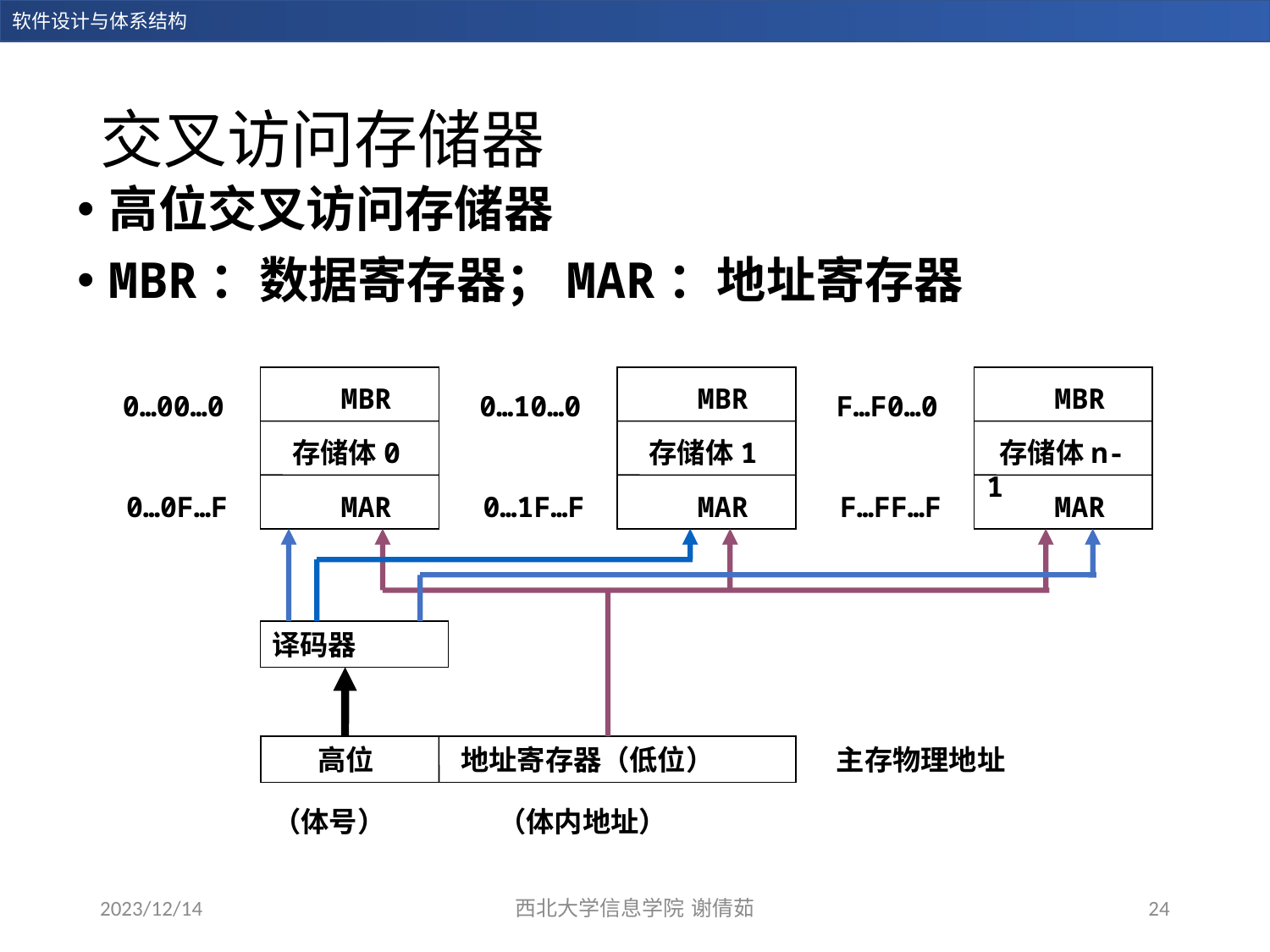

# 交叉访问存储器
高位交叉访问存储器
MBR：数据寄存器；MAR：地址寄存器

    MBR

  存储体0

    MAR
0…00…0
0…0F…F

    MBR

  存储体1

    MAR
0…10…0
0…1F…F

    MBR

 存储体n-1

    MAR
F…F0…0
F…FF…F

  译码器

   高位

地址寄存器（低位）
主存物理地址
（体号）
（体内地址）
2023/12/14
西北大学信息学院 谢倩茹
24